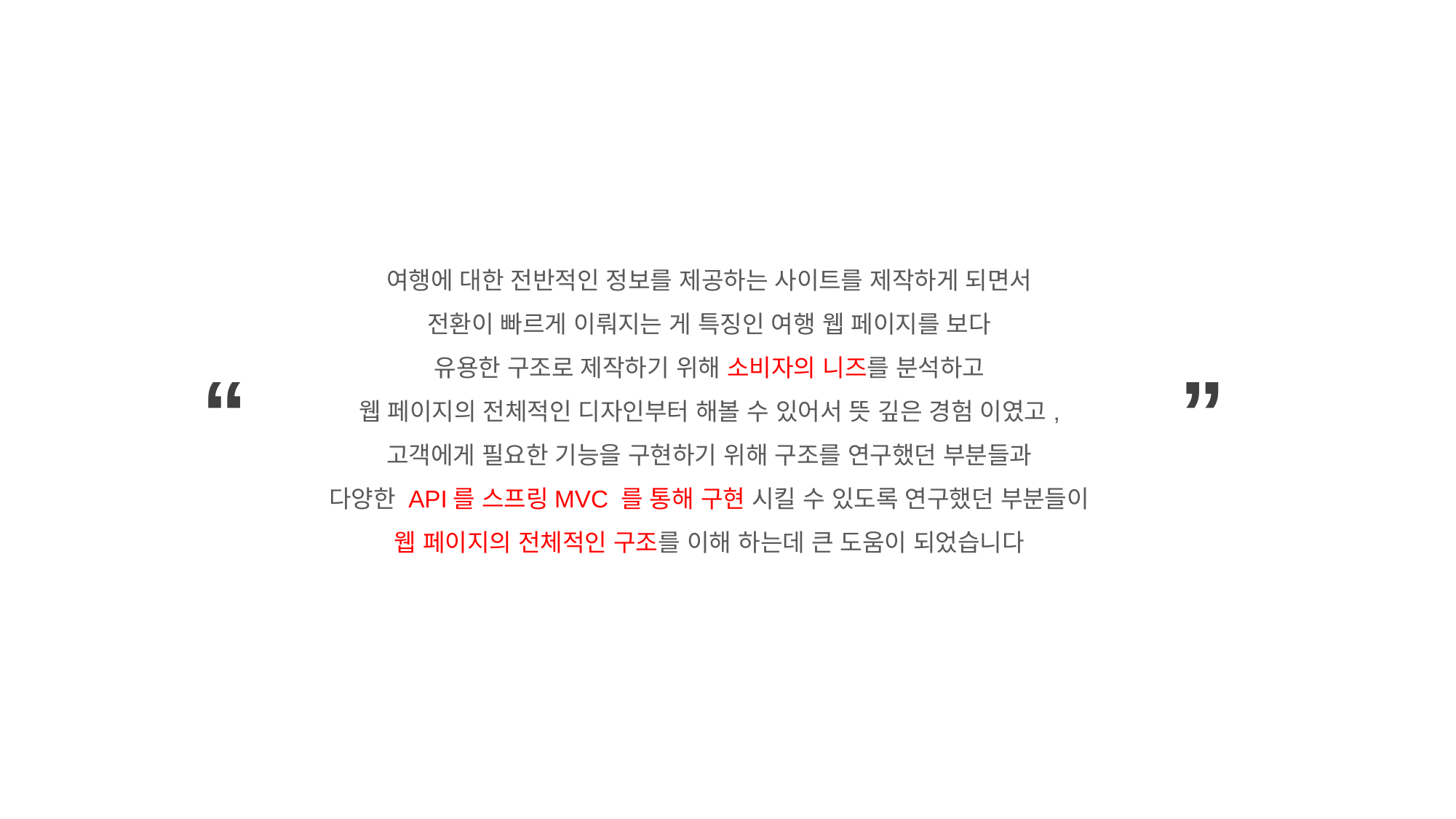

여행에 대한 전반적인 정보를 제공하는 사이트를 제작하게 되면서
전환이 빠르게 이뤄지는 게 특징인 여행 웹 페이지를 보다
유용한 구조로 제작하기 위해 소비자의 니즈를 분석하고
웹 페이지의 전체적인 디자인부터 해볼 수 있어서 뜻 깊은 경험 이였고,
고객에게 필요한 기능을 구현하기 위해 구조를 연구했던 부분들과
다양한 API를 스프링MVC 를 통해 구현 시킬 수 있도록 연구했던 부분들이
웹 페이지의 전체적인 구조를 이해 하는데 큰 도움이 되었습니다

“                                     ”